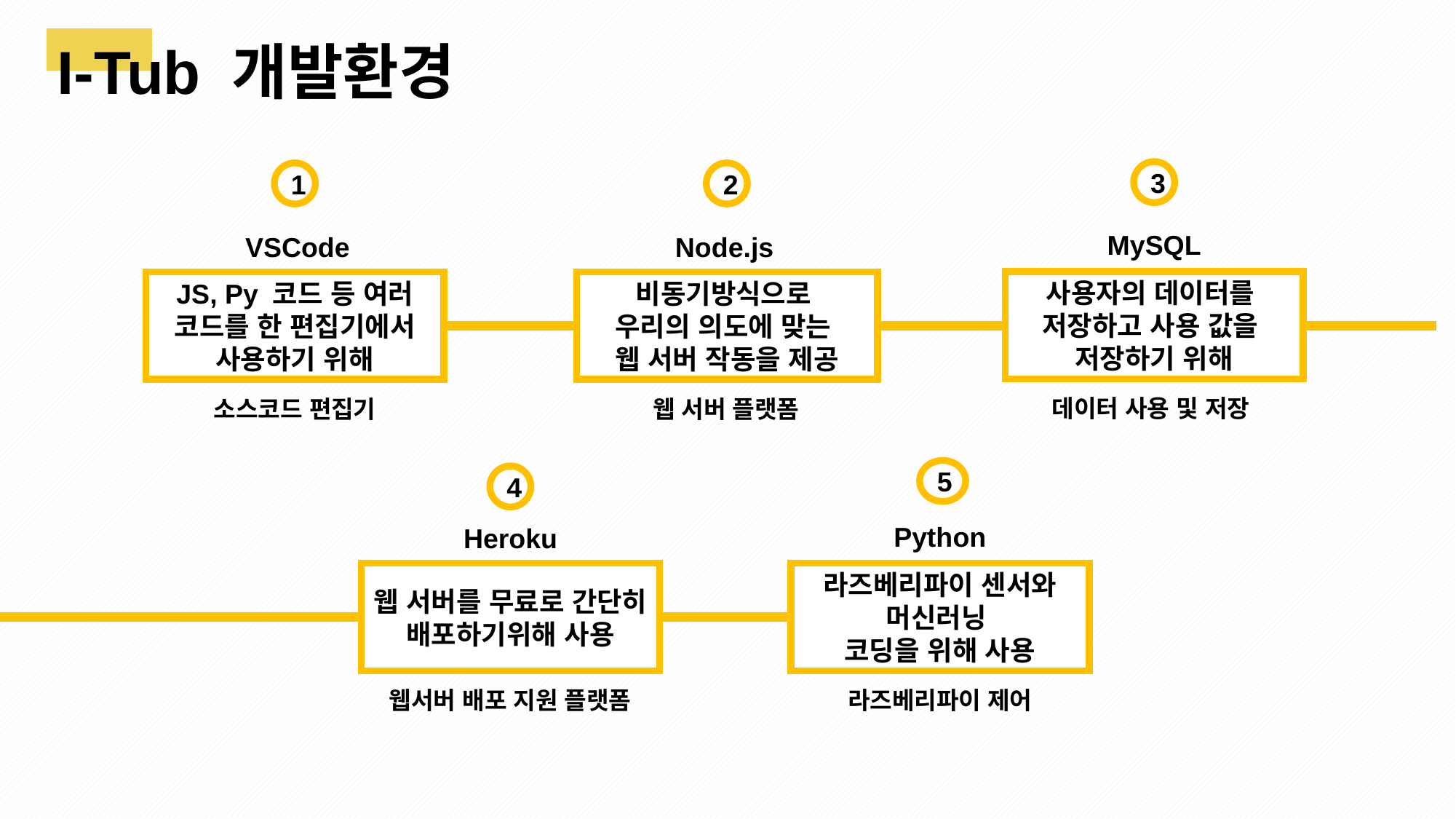

I-Tub 개발환경
3
1
2
MySQL
VSCode
Node.js
사용자의 데이터를
저장하고 사용 값을
저장하기 위해
JS, Py 코드 등 여러 코드를 한 편집기에서 사용하기 위해
비동기방식으로
우리의 의도에 맞는
웹 서버 작동을 제공
데이터 사용 및 저장
소스코드 편집기
웹 서버 플랫폼
5
Python
라즈베리파이 센서와 머신러닝
코딩을 위해 사용
라즈베리파이 제어
4
Heroku
웹 서버를 무료로 간단히 배포하기위해 사용
웹서버 배포 지원 플랫폼